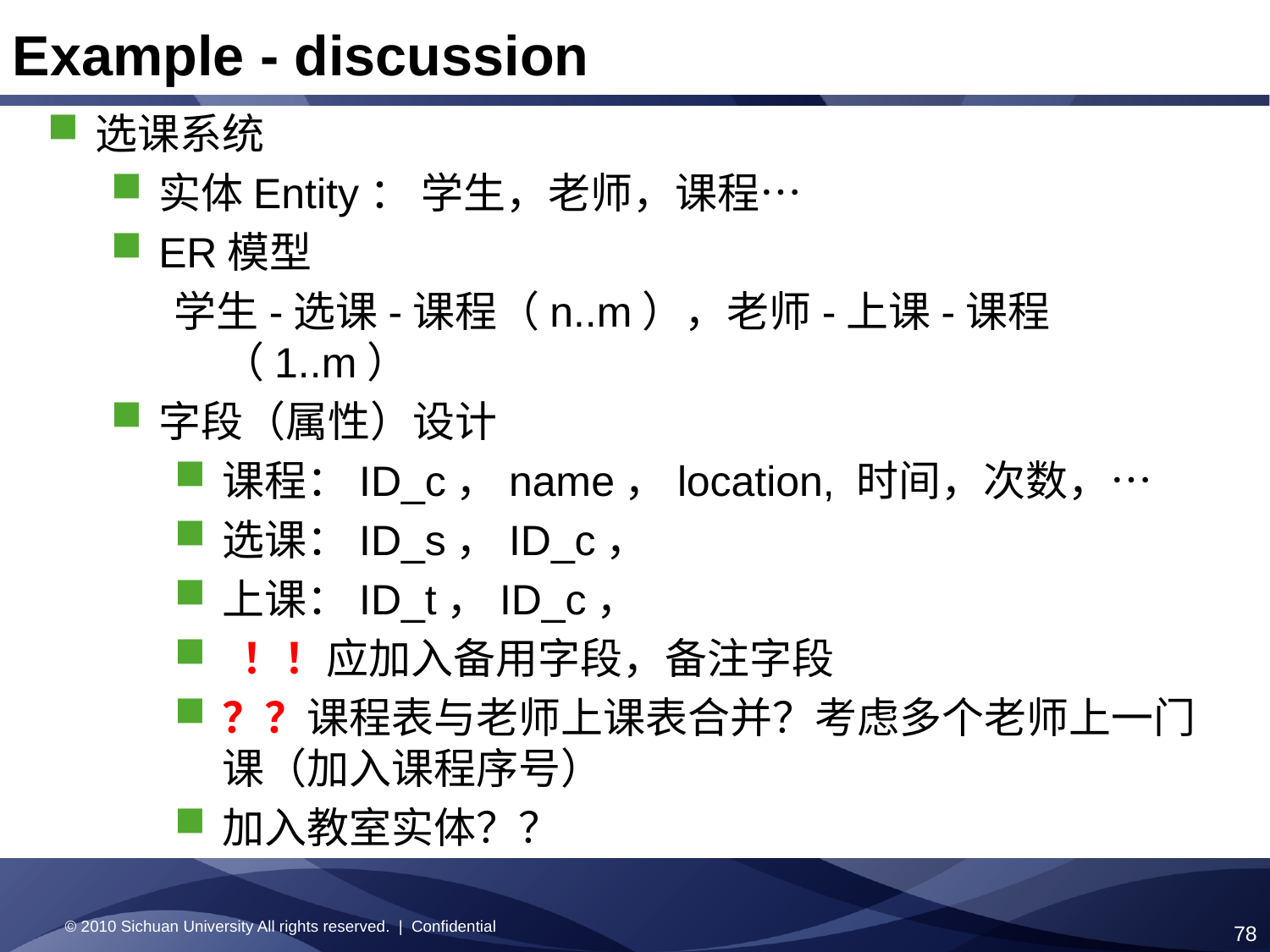

Example - discussion
选课系统
实体Entity： 学生，老师，课程…
ER模型
学生-选课-课程（n..m），老师-上课-课程（1..m）
字段（属性）设计
课程：ID_c，name，location, 时间，次数，…
选课：ID_s，ID_c，
上课：ID_t，ID_c，
 ！！应加入备用字段，备注字段
？？课程表与老师上课表合并？考虑多个老师上一门课（加入课程序号）
加入教室实体？？
© 2010 Sichuan University All rights reserved.  |  Confidential
78